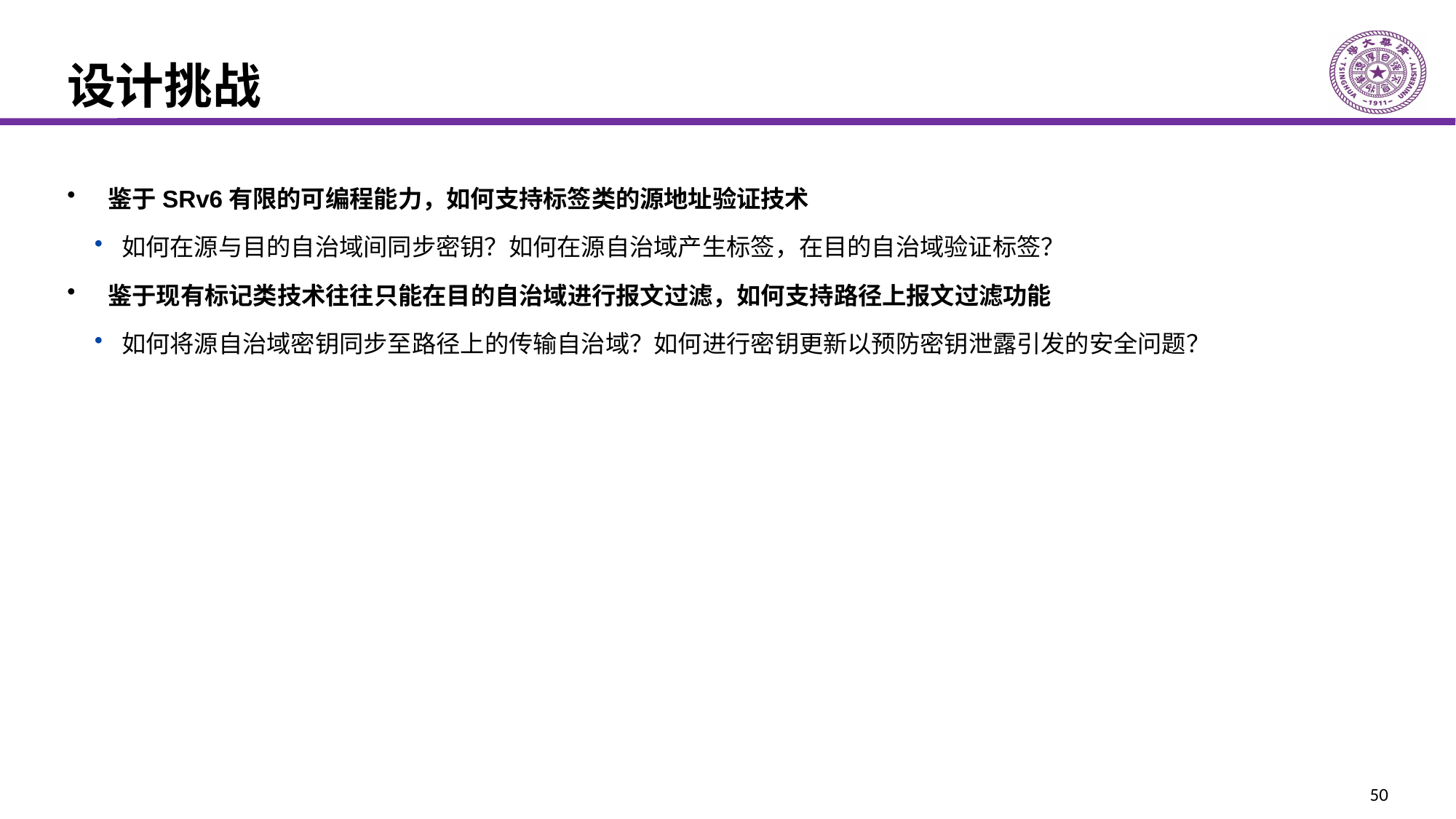

# 设计挑战
鉴于SRv6有限的可编程能力，如何支持标签类的源地址验证技术
如何在源与目的自治域间同步密钥？如何在源自治域产生标签，在目的自治域验证标签？
鉴于现有标记类技术往往只能在目的自治域进行报文过滤，如何支持路径上报文过滤功能
如何将源自治域密钥同步至路径上的传输自治域？如何进行密钥更新以预防密钥泄露引发的安全问题？